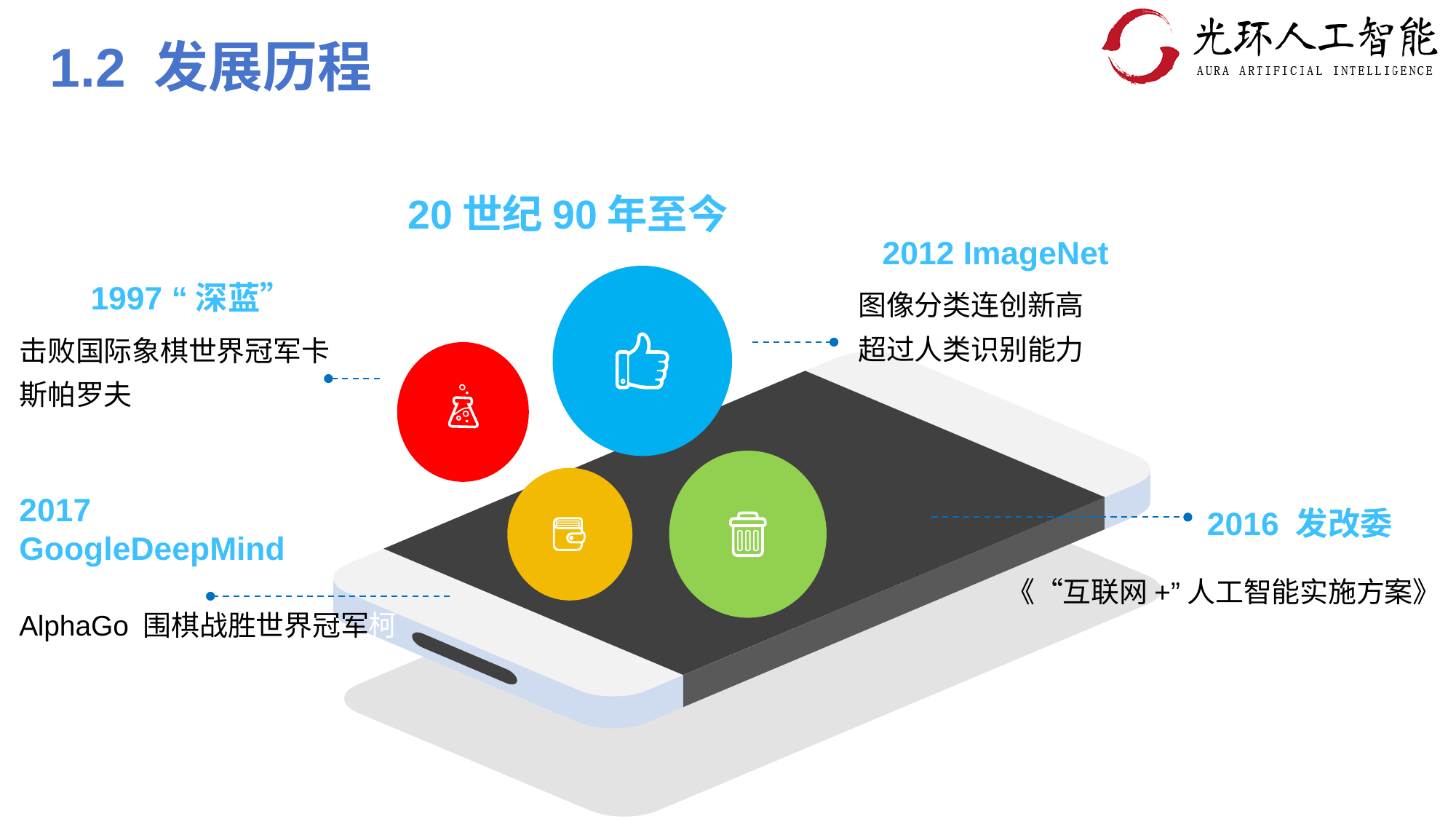

# 1.2 发展历程
20世纪90年至今
2012 ImageNet

1997 “深蓝”
图像分类连创新高
超过人类识别能力
击败国际象棋世界冠军卡斯帕罗夫

2017 GoogleDeepMind
2016 发改委
《“互联网+”人工智能实施方案》
AlphaGo 围棋战胜世界冠军柯洁，李世石；